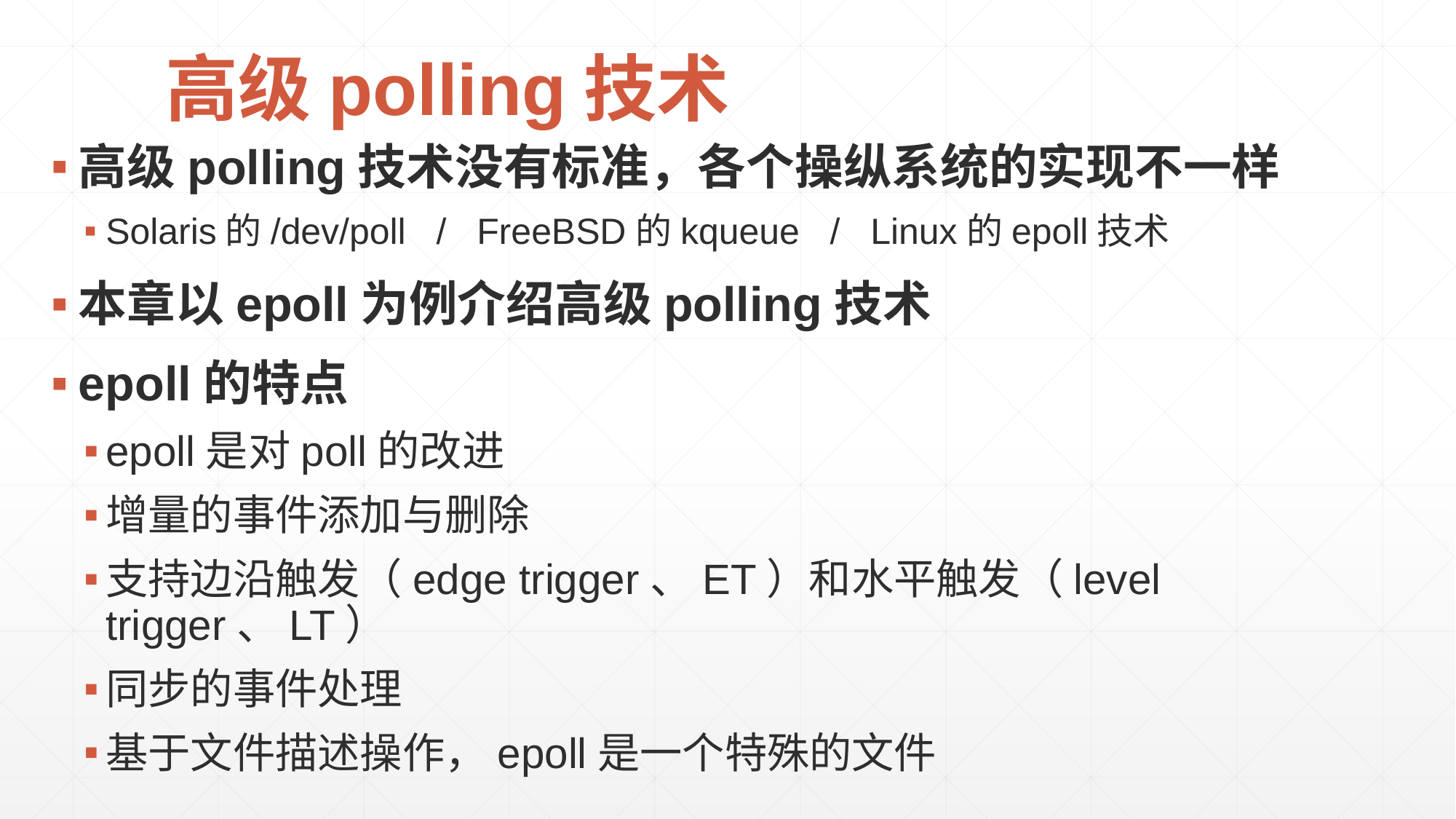

# 高级polling技术
高级polling技术没有标准，各个操纵系统的实现不一样
Solaris的/dev/poll   /   FreeBSD的kqueue   /   Linux的epoll技术
本章以epoll为例介绍高级polling技术
epoll的特点
epoll是对poll的改进
增量的事件添加与删除
支持边沿触发（edge trigger、ET）和水平触发（level trigger、LT）
同步的事件处理
基于文件描述操作，epoll是一个特殊的文件